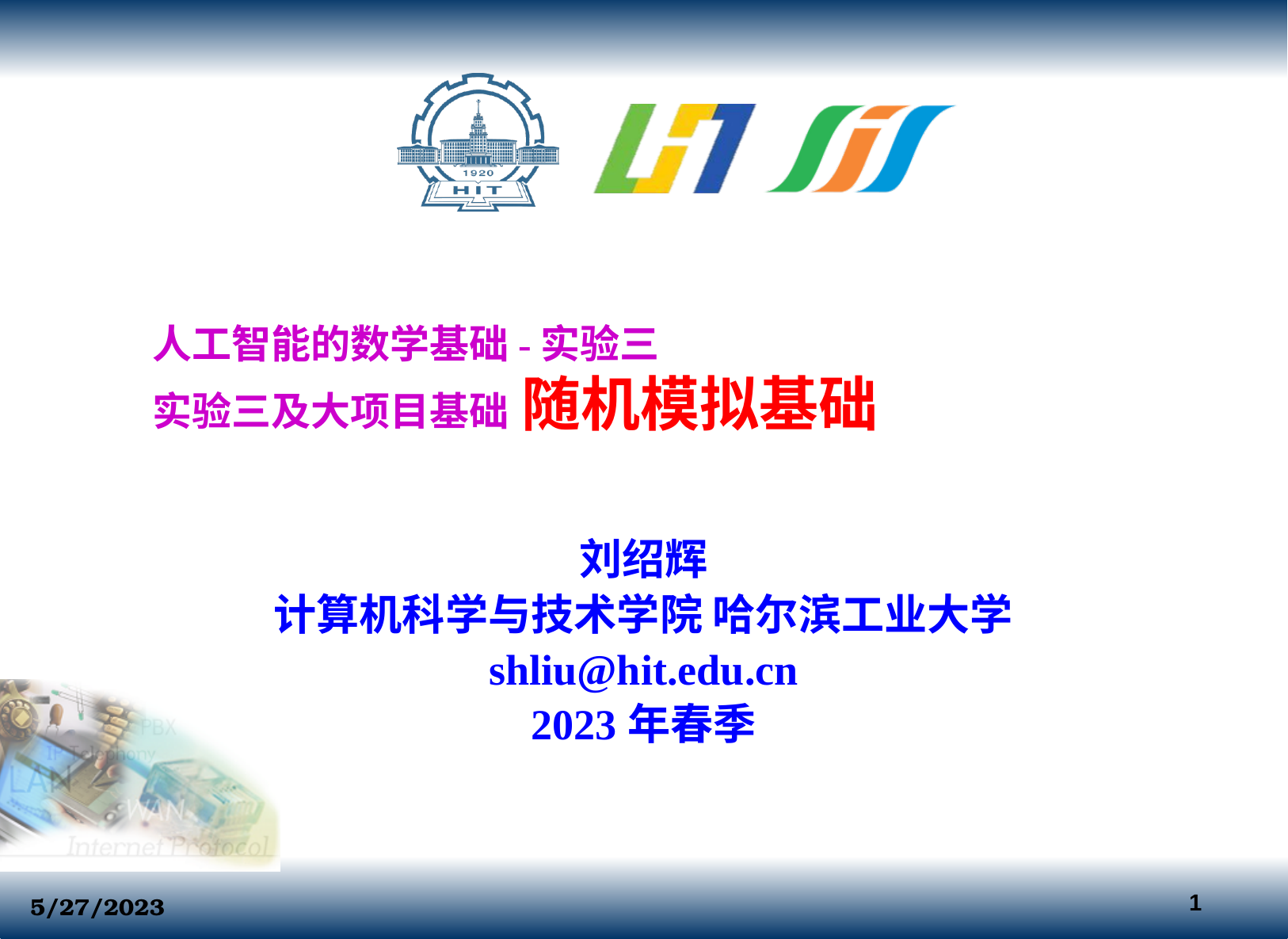

人工智能的数学基础-实验三
实验三及大项目基础 随机模拟基础
刘绍辉
计算机科学与技术学院 哈尔滨工业大学
shliu@hit.edu.cn
2023年春季